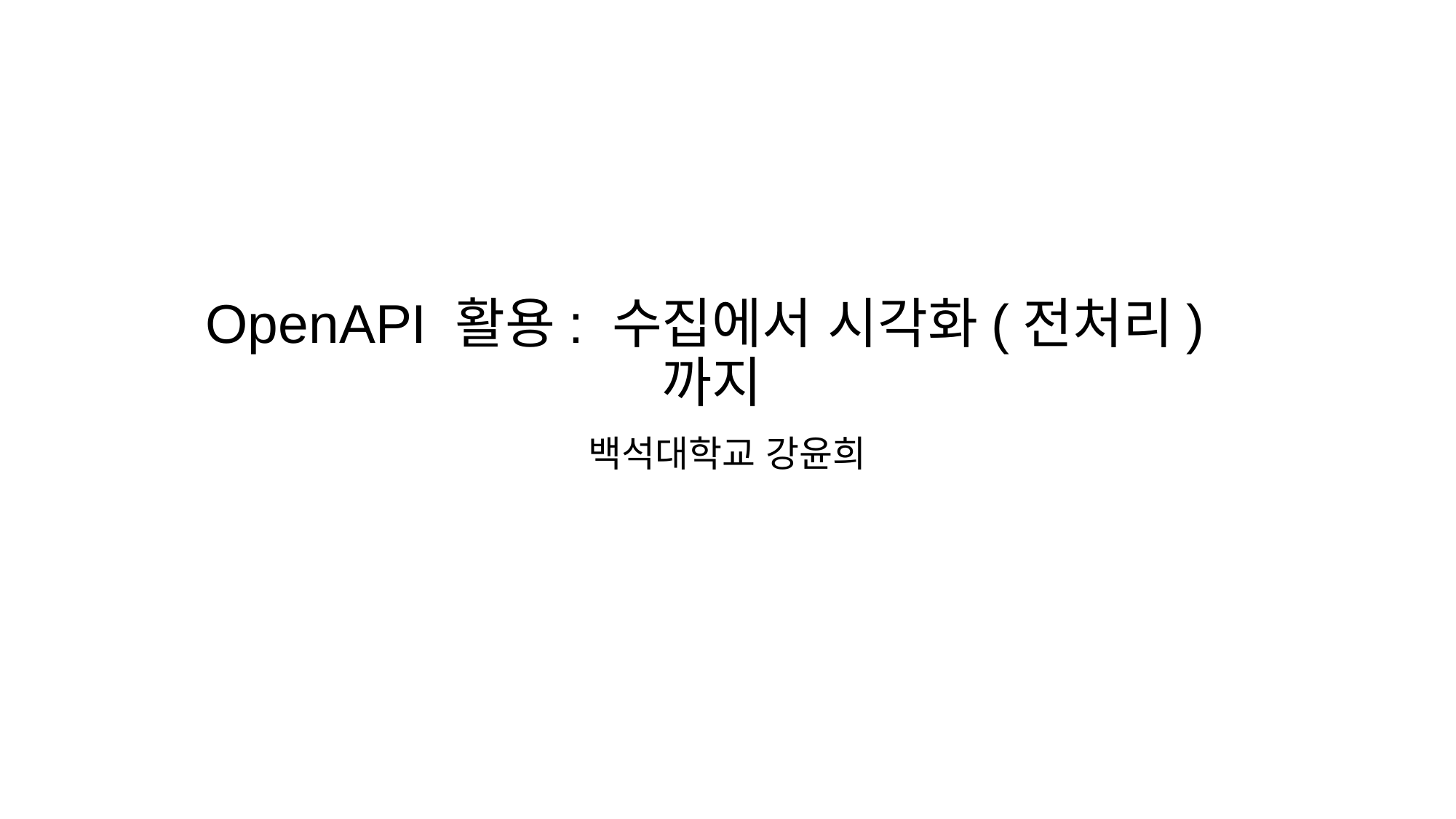

# OpenAPI 활용: 수집에서 시각화(전처리)까지
백석대학교 강윤희